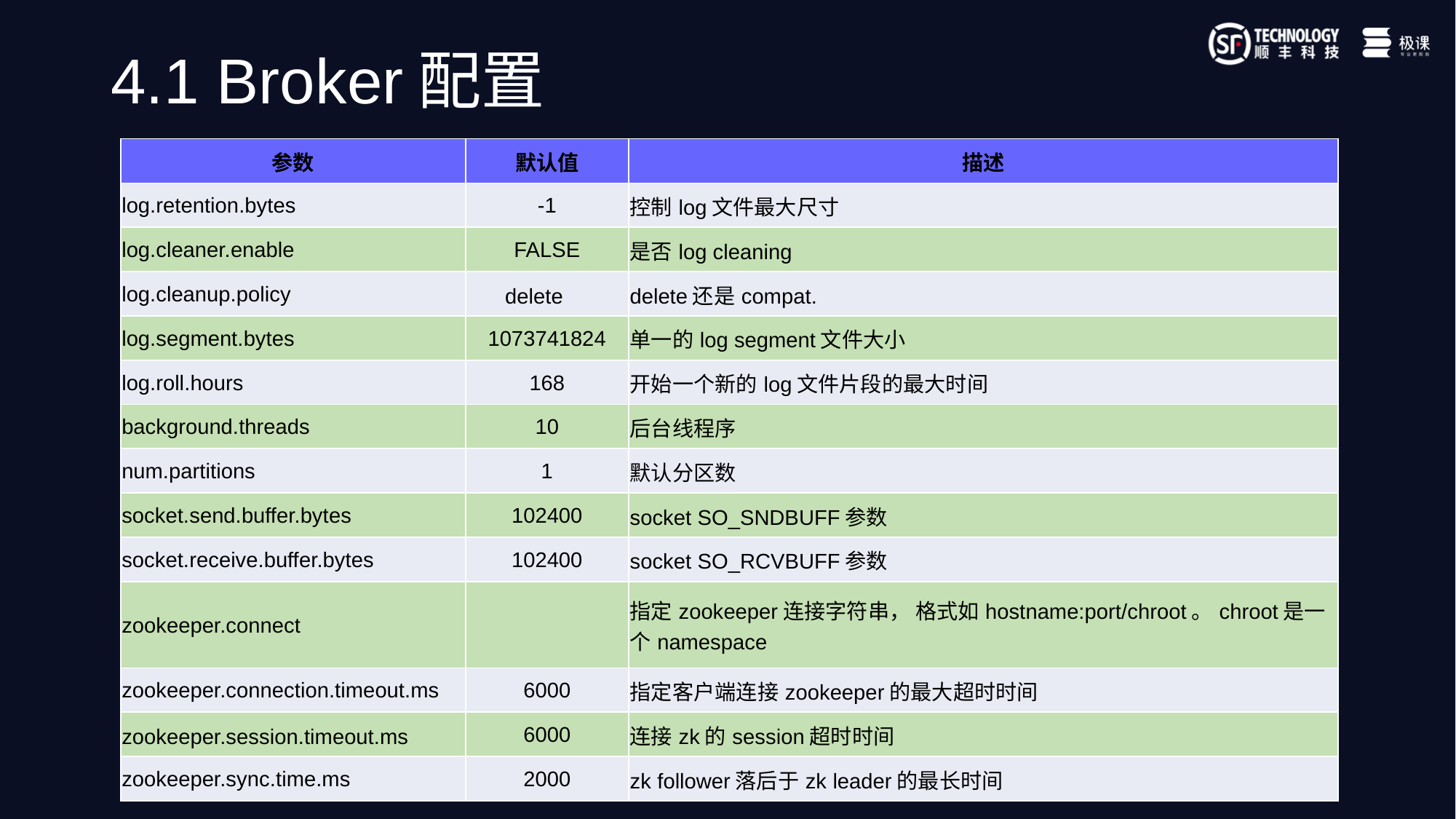

4.1 Broker配置
| 参数 | 默认值 | 描述 |
| --- | --- | --- |
| log.retention.bytes | -1 | 控制log文件最大尺寸 |
| log.cleaner.enable | FALSE | 是否log cleaning |
| log.cleanup.policy | delete | delete还是compat. |
| log.segment.bytes | 1073741824 | 单一的log segment文件大小 |
| log.roll.hours | 168 | 开始一个新的log文件片段的最大时间 |
| background.threads | 10 | 后台线程序 |
| num.partitions | 1 | 默认分区数 |
| socket.send.buffer.bytes | 102400 | socket SO\_SNDBUFF参数 |
| socket.receive.buffer.bytes | 102400 | socket SO\_RCVBUFF参数 |
| zookeeper.connect |  | 指定zookeeper连接字符串， 格式如hostname:port/chroot。chroot是一个namespace |
| zookeeper.connection.timeout.ms | 6000 | 指定客户端连接zookeeper的最大超时时间 |
| zookeeper.session.timeout.ms | 6000 | 连接zk的session超时时间 |
| zookeeper.sync.time.ms | 2000 | zk follower落后于zk leader的最长时间 |